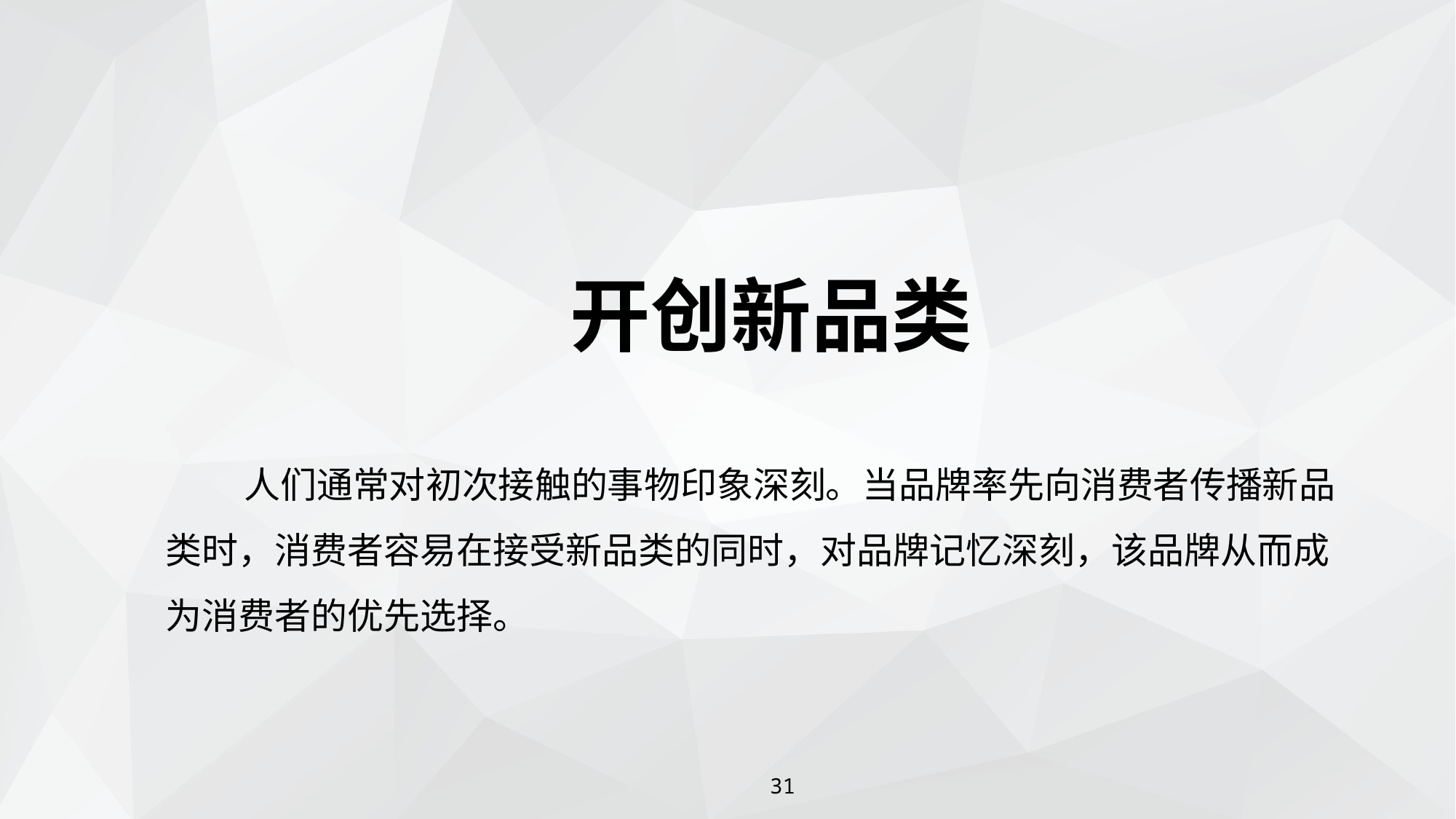

开创新品类
人们通常对初次接触的事物印象深刻。当品牌率先向消费者传播新品类时，消费者容易在接受新品类的同时，对品牌记忆深刻，该品牌从而成为消费者的优先选择。
31